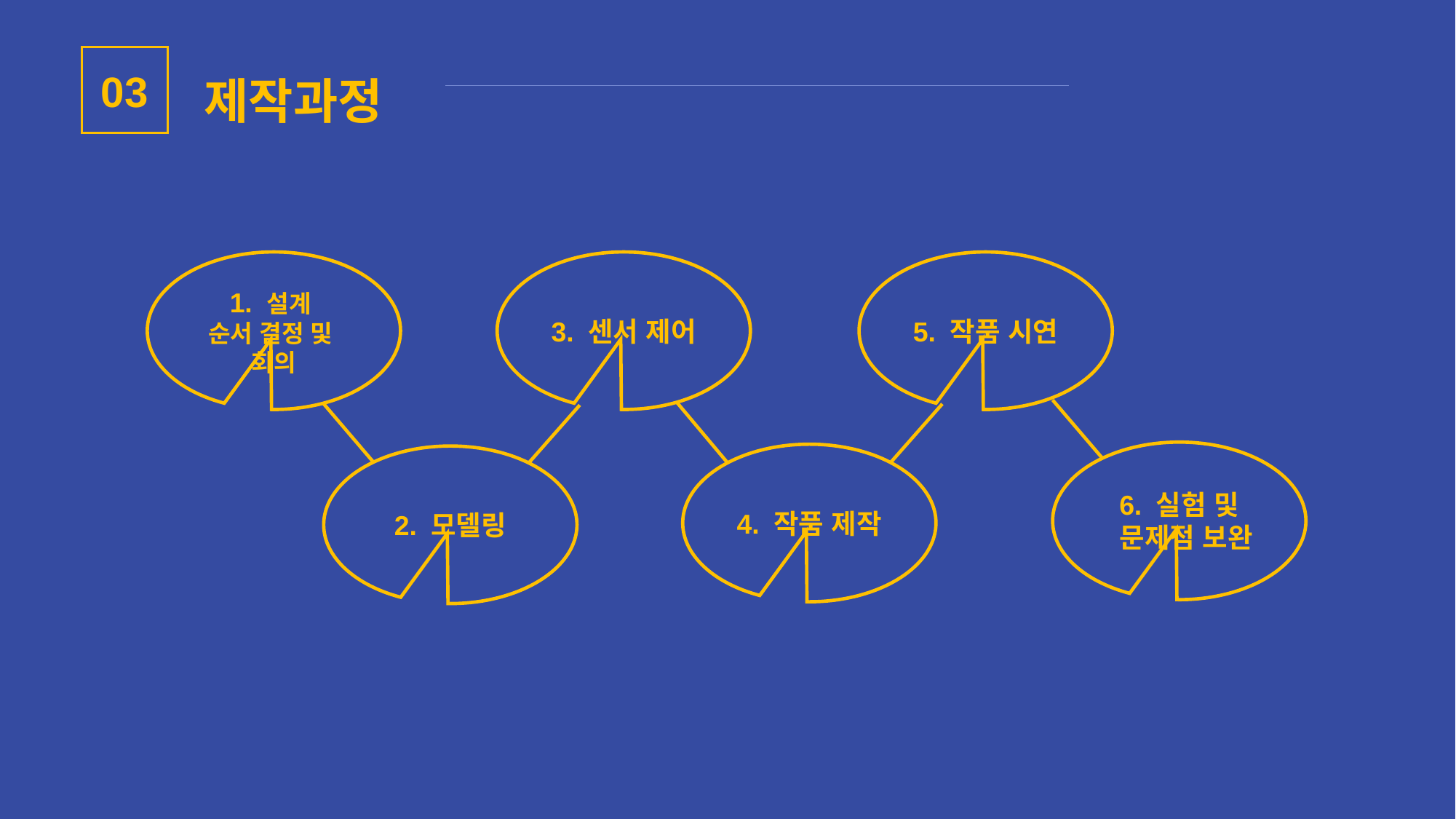

제작과정
03
3. 센서 제어
5. 작품 시연
1. 설계
순서 결정 및
회의
6. 실험 및
 문제점 보완
4. 작품 제작
2. 모델링